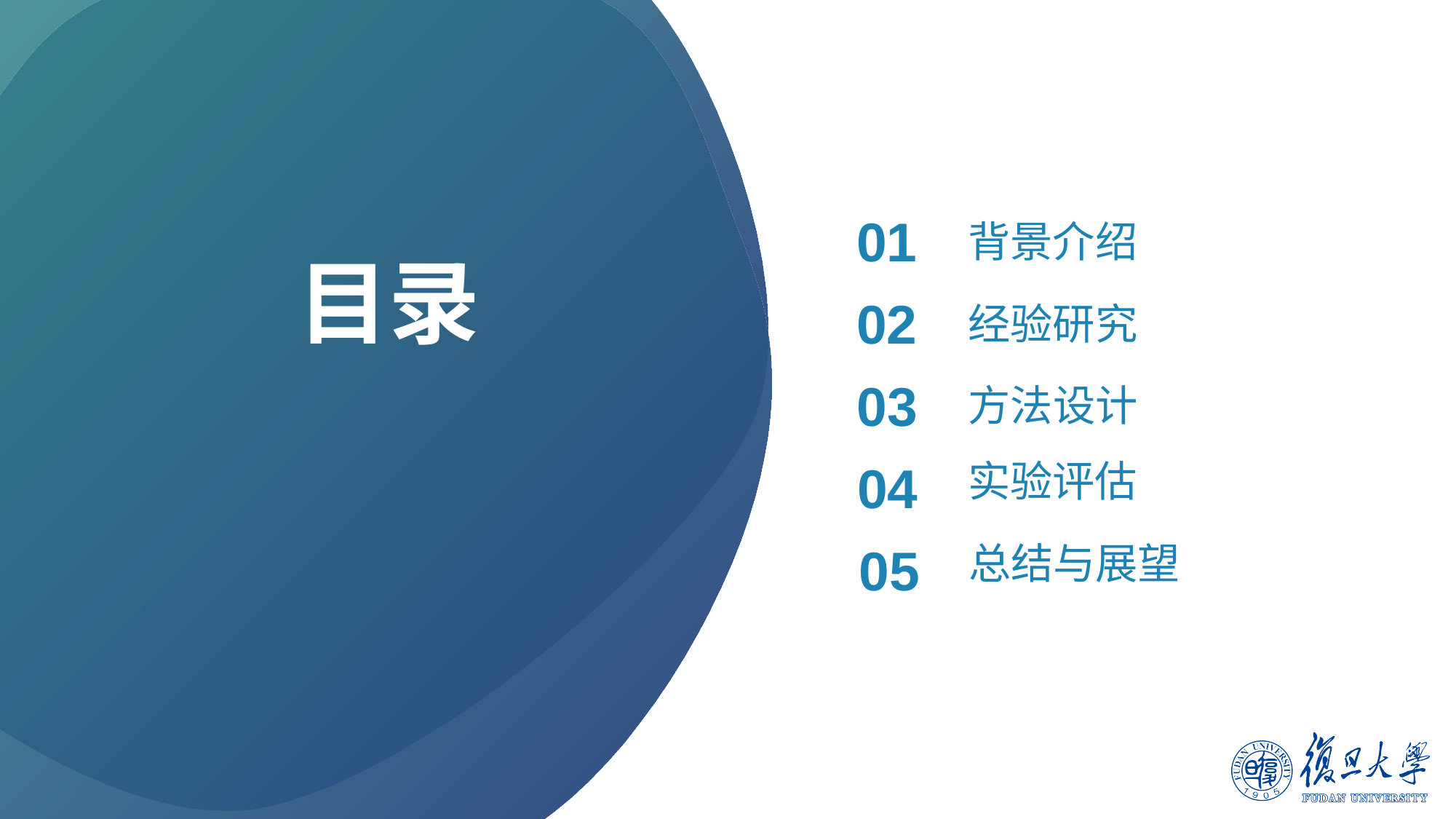

01
背景介绍
目录
02
经验研究
03
方法设计
实验评估
04
总结与展望
05